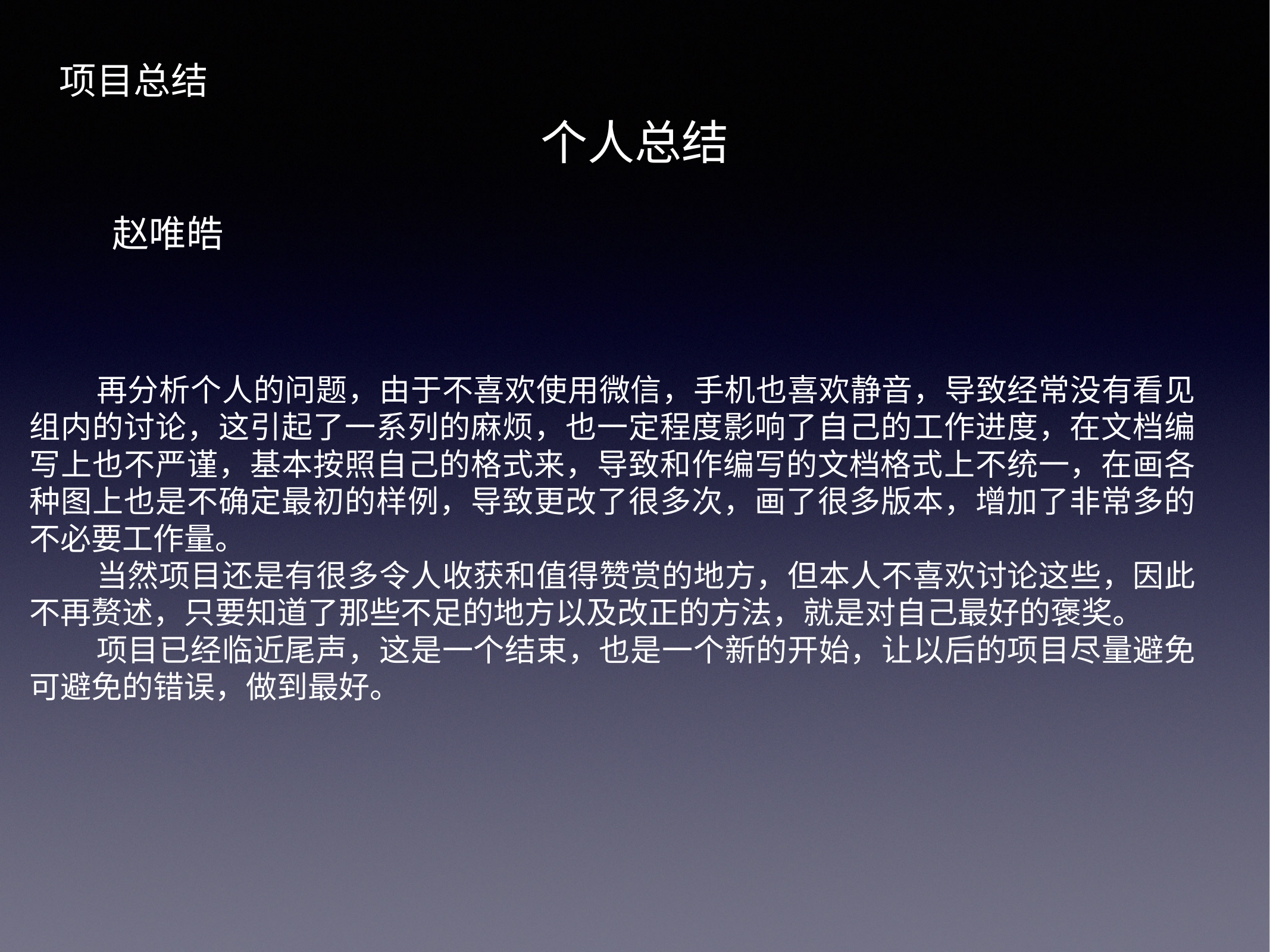

项目总结
个人总结
赵唯皓
再分析个人的问题，由于不喜欢使用微信，手机也喜欢静音，导致经常没有看见组内的讨论，这引起了一系列的麻烦，也一定程度影响了自己的工作进度，在文档编写上也不严谨，基本按照自己的格式来，导致和作编写的文档格式上不统一，在画各种图上也是不确定最初的样例，导致更改了很多次，画了很多版本，增加了非常多的不必要工作量。
当然项目还是有很多令人收获和值得赞赏的地方，但本人不喜欢讨论这些，因此不再赘述，只要知道了那些不足的地方以及改正的方法，就是对自己最好的褒奖。
项目已经临近尾声，这是一个结束，也是一个新的开始，让以后的项目尽量避免可避免的错误，做到最好。